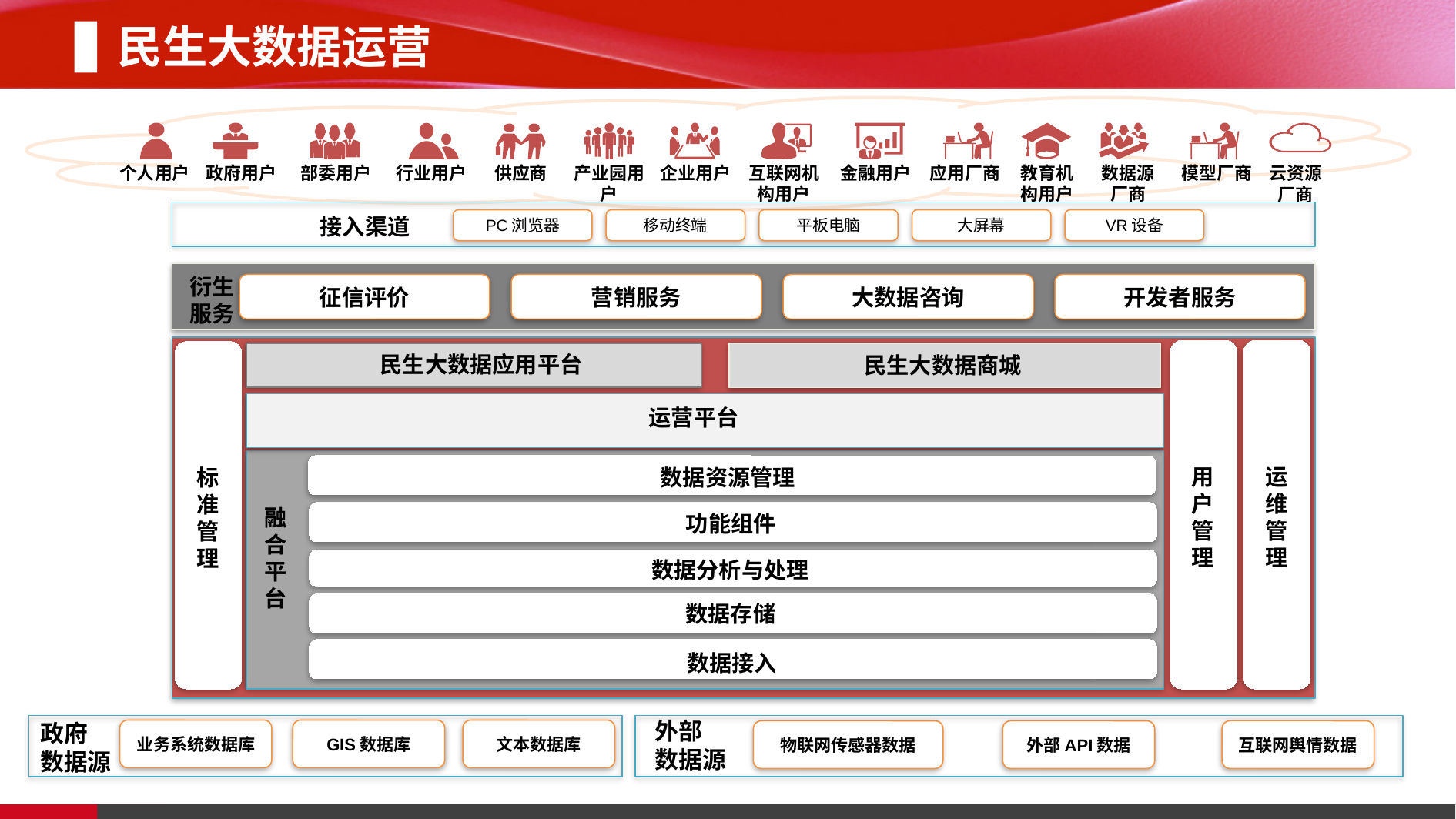

民生大数据运营

云资源厂商

产业园用户

互联网机构用户

应用厂商

教育机构用户

数据源厂商

个人用户

政府用户

部委用户

行业用户

供应商

企业用户

金融用户

模型厂商

接入渠道
PC浏览器
移动终端
平板电脑
大屏幕
VR设备

衍生服务
征信评价
营销服务
大数据咨询
开发者服务

用户管理

运维管理

标准管理

民生大数据应用平台

民生大数据商城

运营平台

数据资源管理
融合平台

功能组件
数据分析与处理

数据存储

数据接入
外部
数据源
政府
数据源

业务系统数据库
GIS数据库
文本数据库
物联网传感器数据
外部API数据
互联网舆情数据